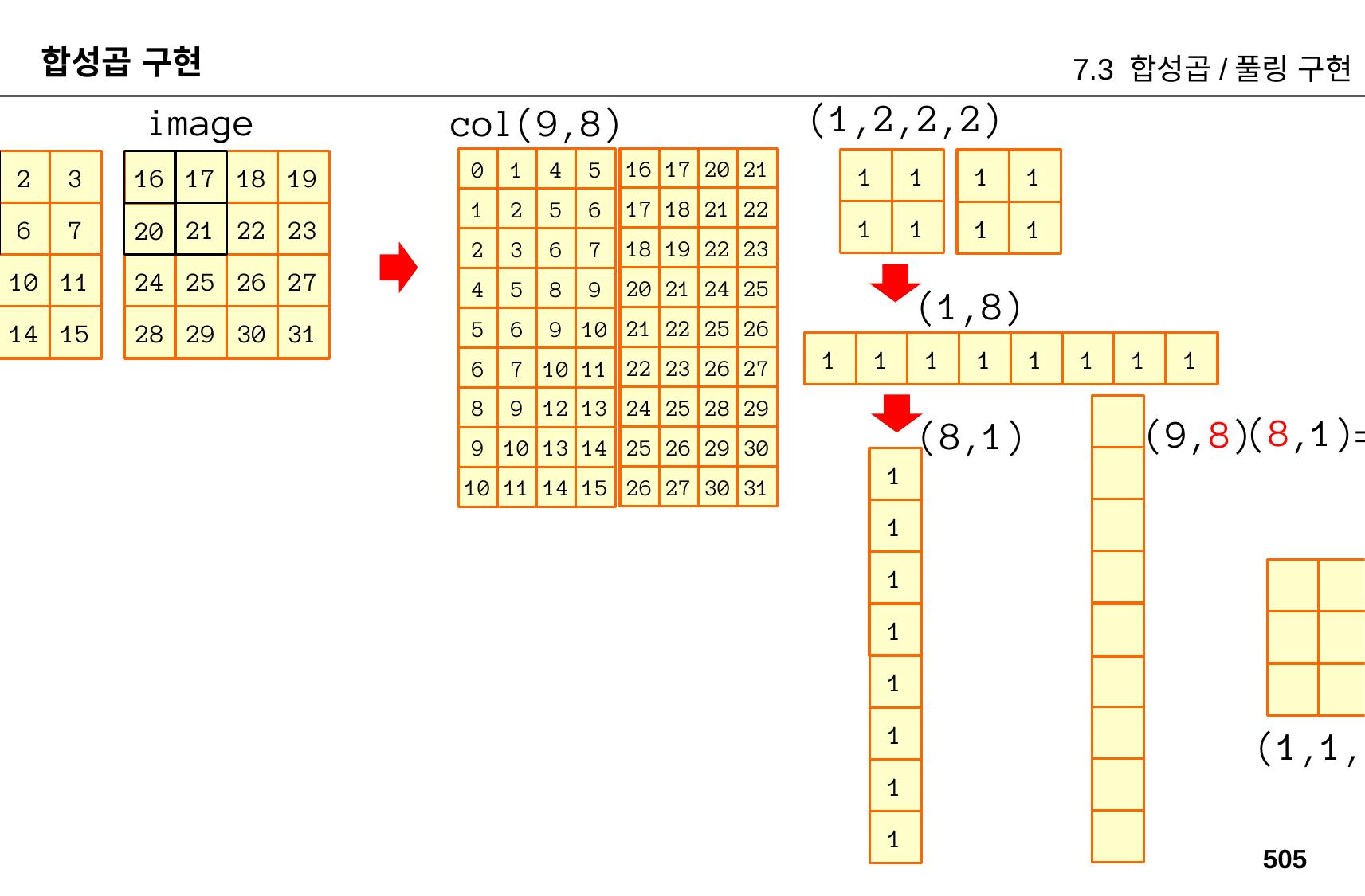

합성곱 구현
7.3 합성곱/풀링 구현
(1,2,2,2)
image
col(9,8)
16
17
20
21
17
18
21
22
18
19
22
23
20
21
24
25
21
22
25
26
22
23
26
27
24
25
28
29
25
26
29
30
26
27
30
31
0
1
4
5
1
2
5
6
2
3
6
7
4
5
8
9
5
6
9
10
6
7
10
11
8
9
12
13
9
10
13
14
10
11
14
15
1
1
1
1

0
1
2
3

16
17
18
19
1
1
1
1
4
5
6
7
21
22
23
20

8
9
10
11
24
25
26
27

(1,8)
12
13
14
15
28
29
30
31
1
1
1
1
1
1
1
1

(8,1)=>
(9,1)
(9,8)
(8,1)

1

1

1

1

1

1
(1,1,3,3)

1

1